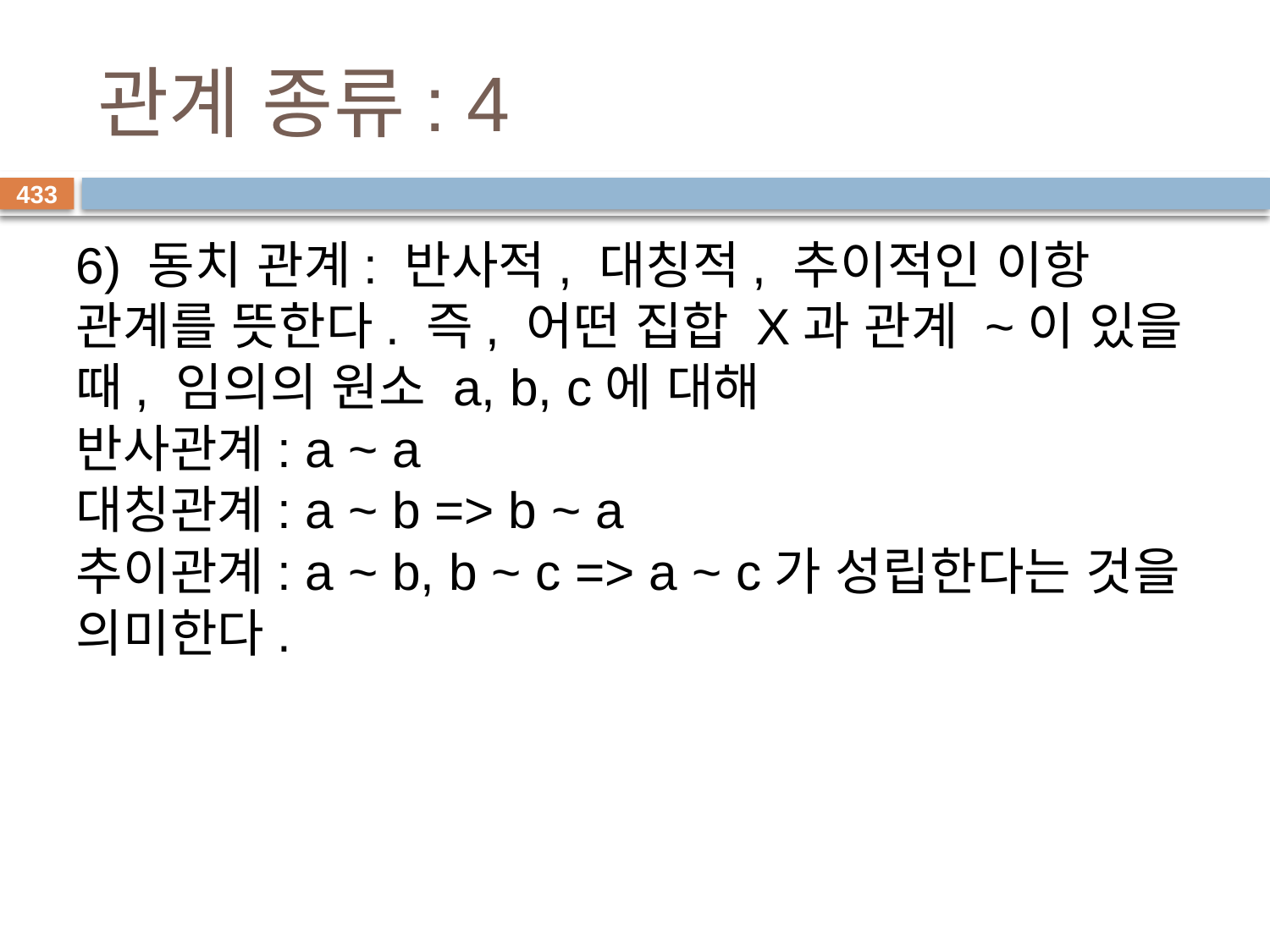

# 관계 종류: 4
433
6) 동치 관계: 반사적, 대칭적, 추이적인 이항 관계를 뜻한다. 즉, 어떤 집합 X과 관계 ~이 있을 때, 임의의 원소 a, b, c에 대해
반사관계: a ~ a 
대칭관계: a ~ b => b ~ a 
추이관계: a ~ b, b ~ c => a ~ c가 성립한다는 것을 의미한다.